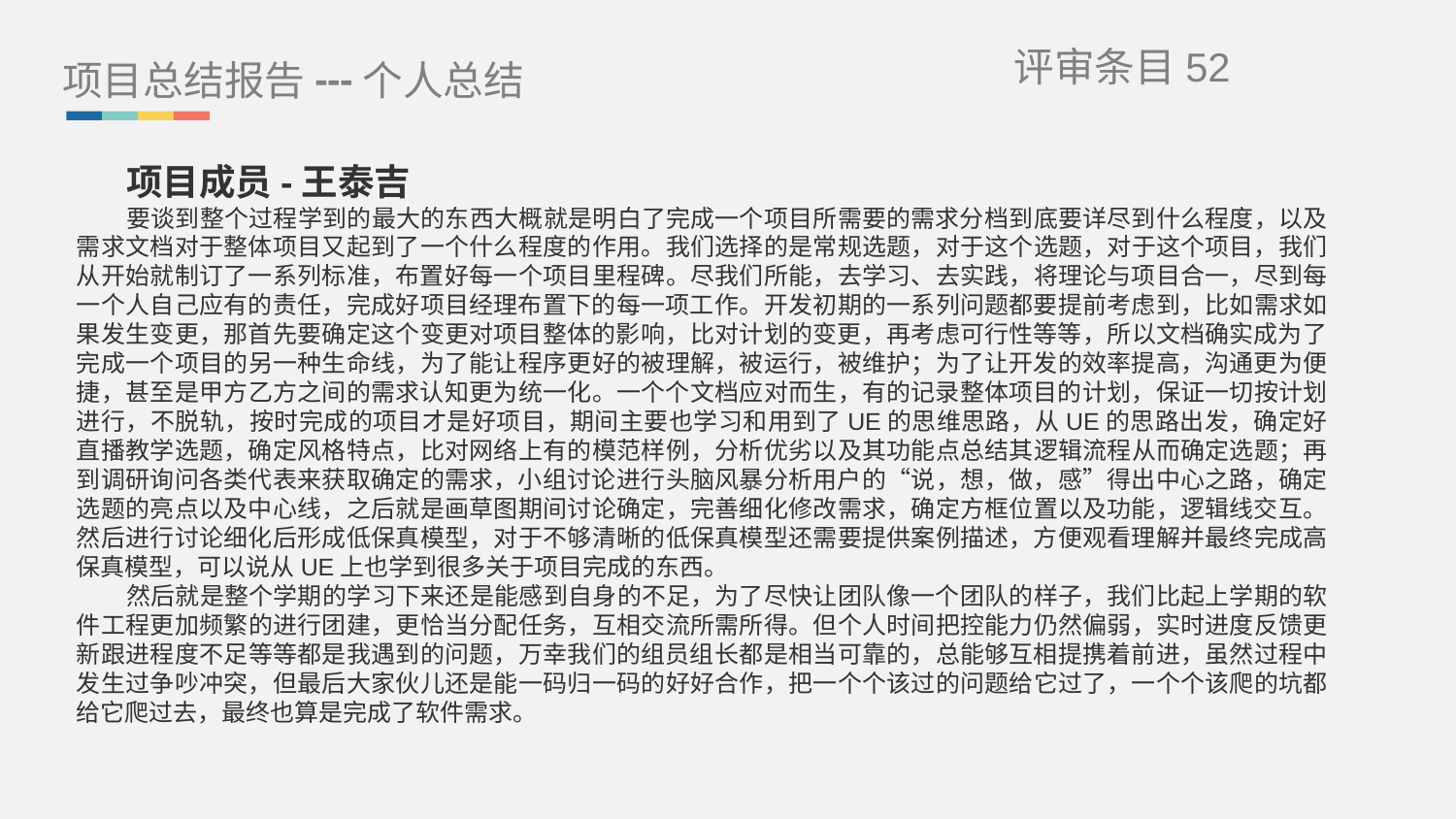

项目总结报告---个人总结
评审条目52

项目成员-王泰吉
要谈到整个过程学到的最大的东西大概就是明白了完成一个项目所需要的需求分档到底要详尽到什么程度，以及需求文档对于整体项目又起到了一个什么程度的作用。我们选择的是常规选题，对于这个选题，对于这个项目，我们从开始就制订了一系列标准，布置好每一个项目里程碑。尽我们所能，去学习、去实践，将理论与项目合一，尽到每一个人自己应有的责任，完成好项目经理布置下的每一项工作。开发初期的一系列问题都要提前考虑到，比如需求如果发生变更，那首先要确定这个变更对项目整体的影响，比对计划的变更，再考虑可行性等等，所以文档确实成为了完成一个项目的另一种生命线，为了能让程序更好的被理解，被运行，被维护；为了让开发的效率提高，沟通更为便捷，甚至是甲方乙方之间的需求认知更为统一化。一个个文档应对而生，有的记录整体项目的计划，保证一切按计划进行，不脱轨，按时完成的项目才是好项目，期间主要也学习和用到了UE的思维思路，从UE的思路出发，确定好直播教学选题，确定风格特点，比对网络上有的模范样例，分析优劣以及其功能点总结其逻辑流程从而确定选题；再到调研询问各类代表来获取确定的需求，小组讨论进行头脑风暴分析用户的“说，想，做，感”得出中心之路，确定选题的亮点以及中心线，之后就是画草图期间讨论确定，完善细化修改需求，确定方框位置以及功能，逻辑线交互。然后进行讨论细化后形成低保真模型，对于不够清晰的低保真模型还需要提供案例描述，方便观看理解并最终完成高保真模型，可以说从UE上也学到很多关于项目完成的东西。
然后就是整个学期的学习下来还是能感到自身的不足，为了尽快让团队像一个团队的样子，我们比起上学期的软件工程更加频繁的进行团建，更恰当分配任务，互相交流所需所得。但个人时间把控能力仍然偏弱，实时进度反馈更新跟进程度不足等等都是我遇到的问题，万幸我们的组员组长都是相当可靠的，总能够互相提携着前进，虽然过程中发生过争吵冲突，但最后大家伙儿还是能一码归一码的好好合作，把一个个该过的问题给它过了，一个个该爬的坑都给它爬过去，最终也算是完成了软件需求。